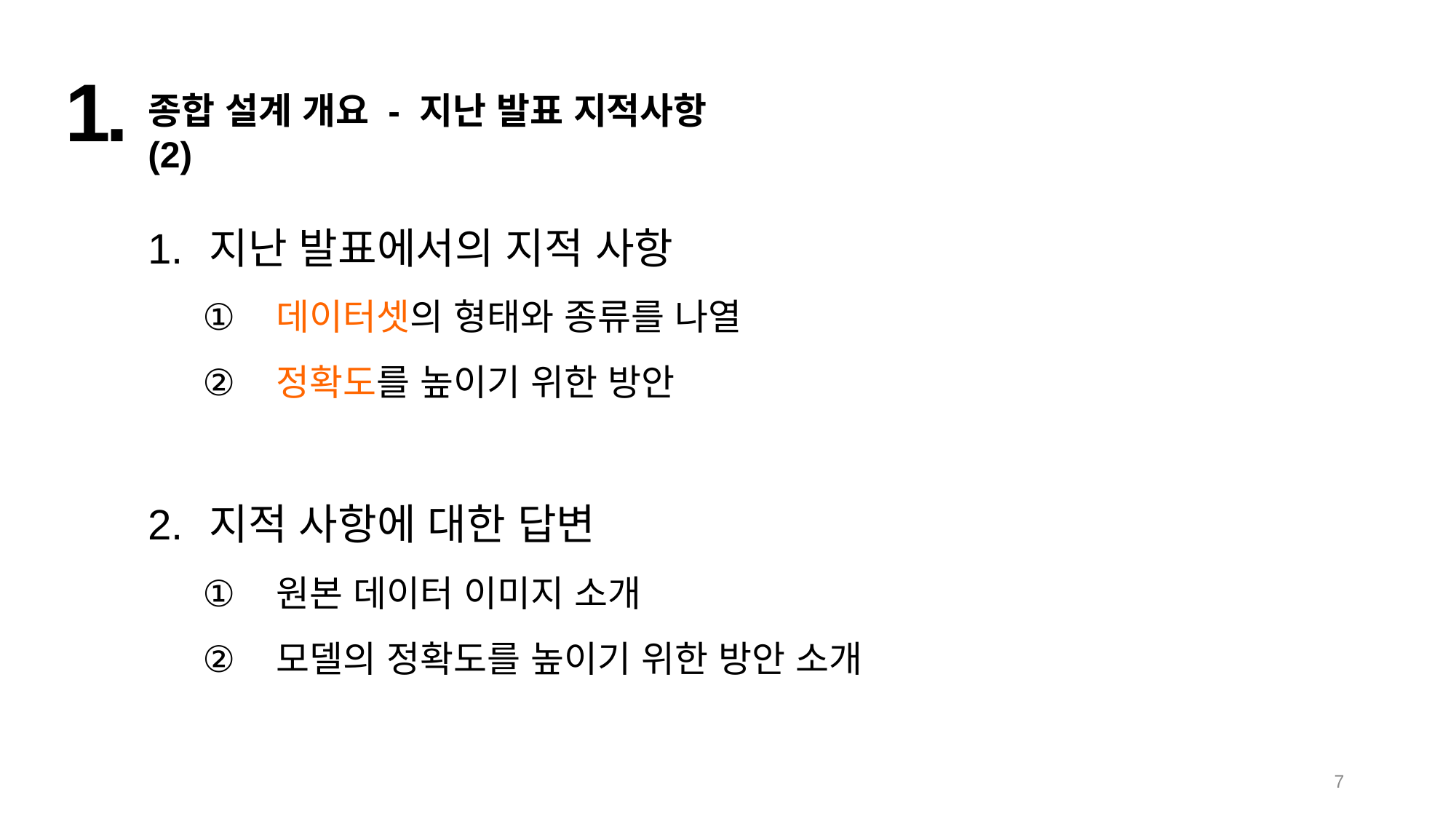

1.
종합 설계 개요 - 지난 발표 지적사항 (2)
지난 발표에서의 지적 사항
 데이터셋의 형태와 종류를 나열
 정확도를 높이기 위한 방안

지적 사항에 대한 답변
 원본 데이터 이미지 소개
 모델의 정확도를 높이기 위한 방안 소개
7